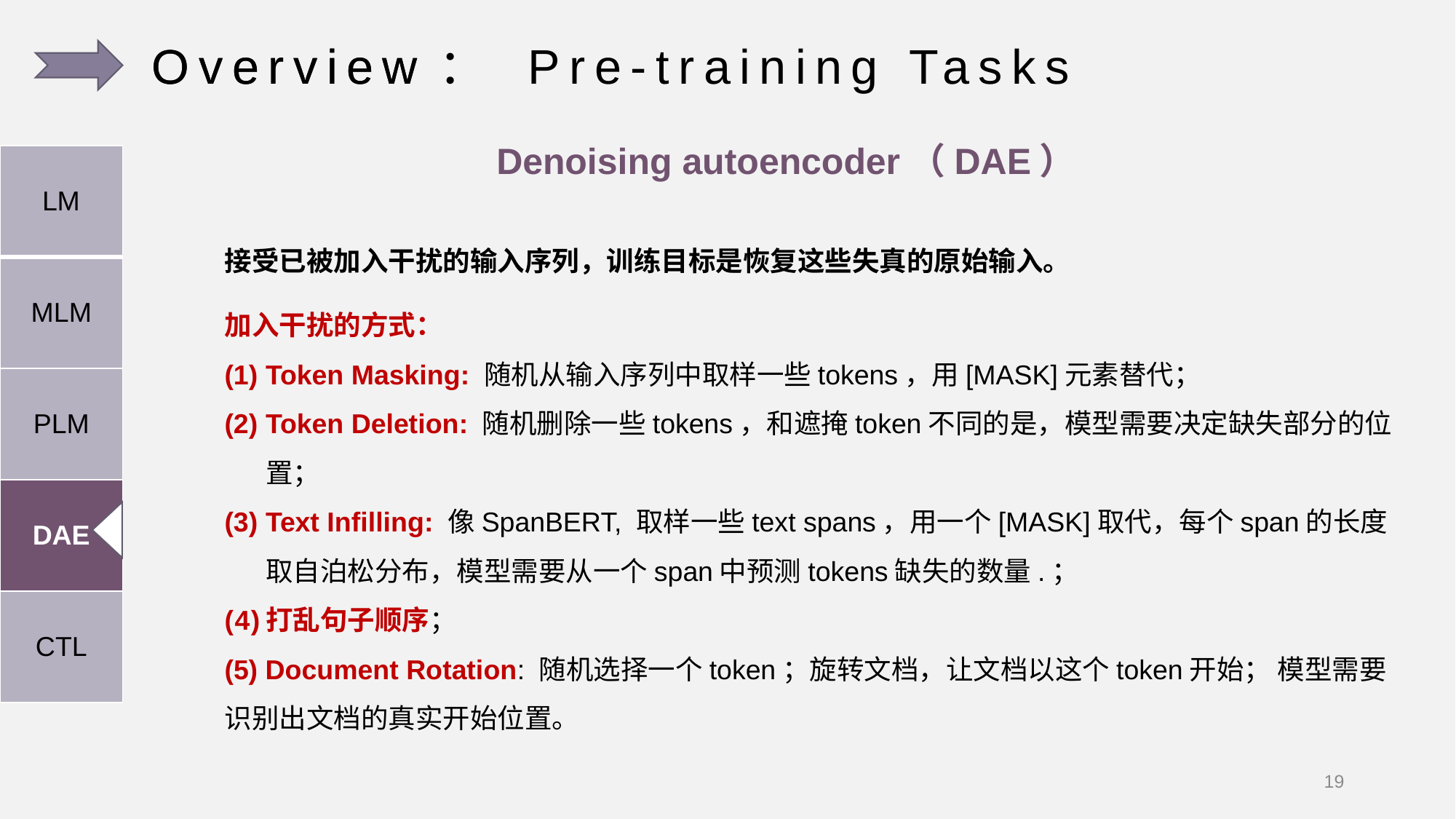

Overview： Pre-training Tasks
Overview

Denoising autoencoder（DAE）
| LM |
| --- |
| MLM |
| PLM |
| DAE |
| CTL |
接受已被加入干扰的输入序列，训练目标是恢复这些失真的原始输入。
加入干扰的方式：
Token Masking: 随机从输入序列中取样一些tokens，用[MASK]元素替代；
Token Deletion: 随机删除一些tokens，和遮掩token不同的是，模型需要决定缺失部分的位置；
Text Infilling: 像SpanBERT, 取样一些text spans，用一个[MASK]取代，每个span的长度取自泊松分布，模型需要从一个span中预测tokens缺失的数量.；
打乱句子顺序；
(5) Document Rotation: 随机选择一个token；旋转文档，让文档以这个token开始； 模型需要识别出文档的真实开始位置。

19